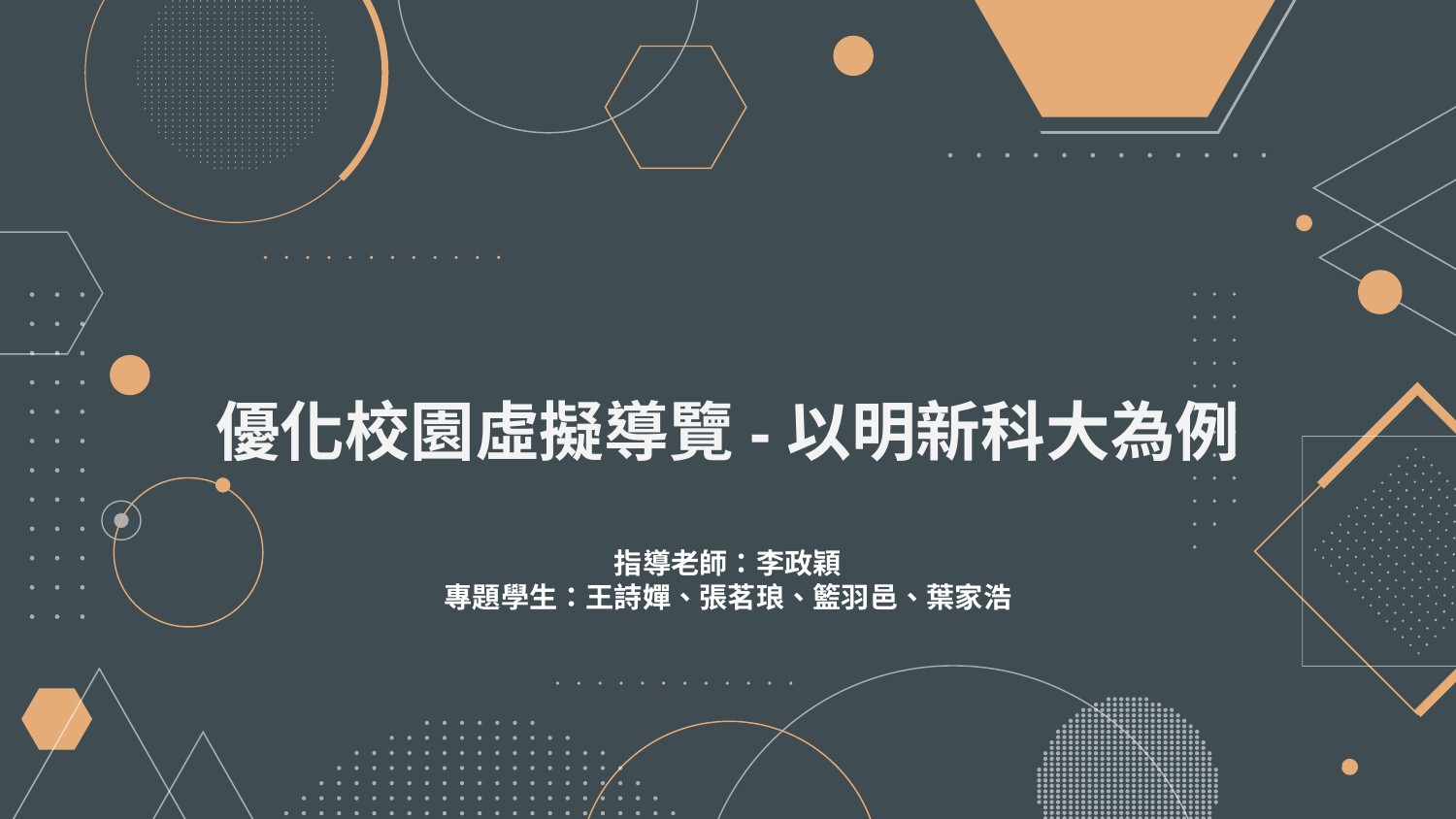

# 優化校園虛擬導覽-以明新科大為例
指導老師：李政穎
專題學生：王詩嬋、張茗琅、籃羽邑、葉家浩